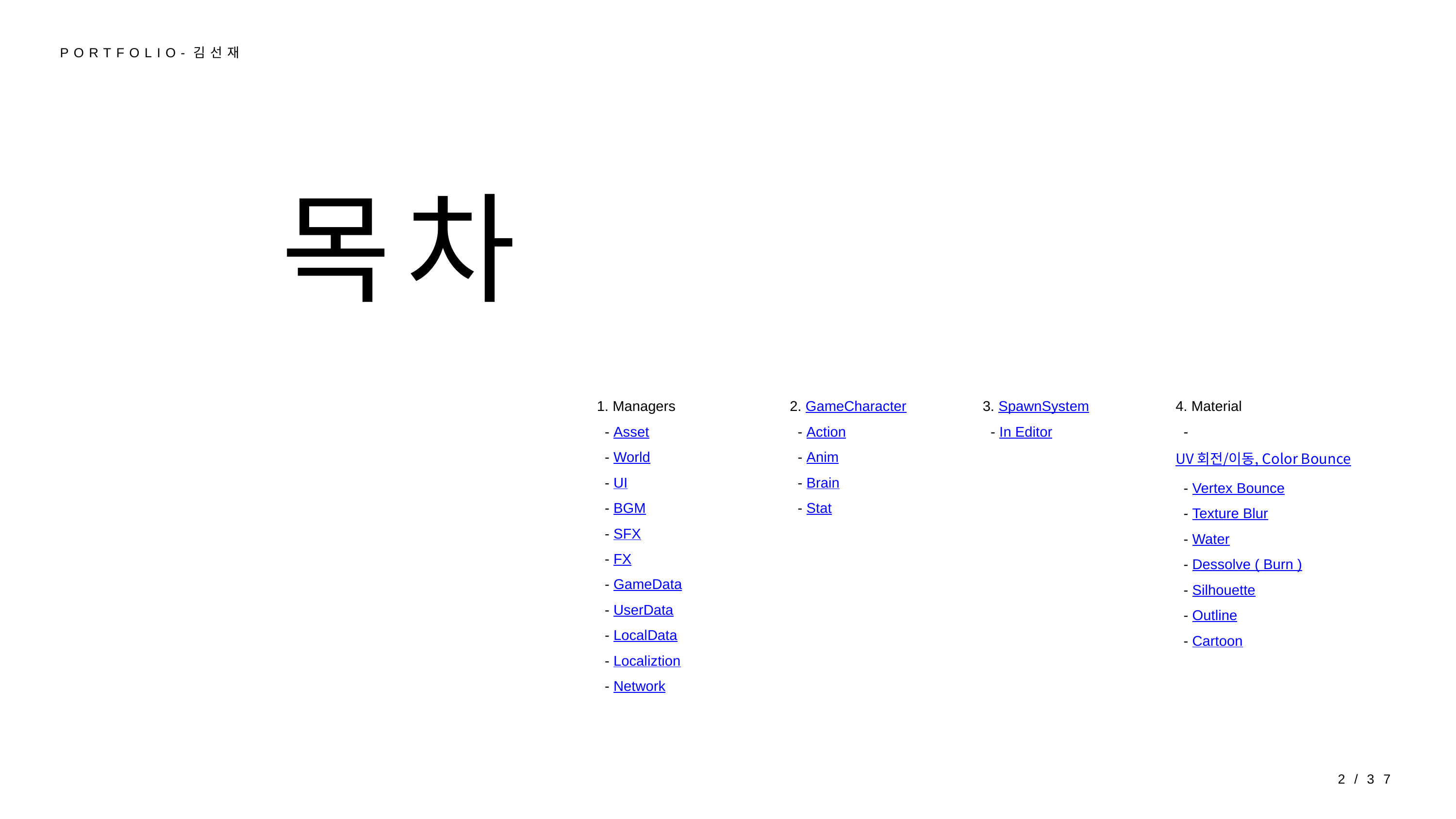

PORTFOLIO-김선재
목차
1. Managers
  - Asset
  - World
  - UI
  - BGM
  - SFX
  - FX
  - GameData
  - UserData
  - LocalData
  - Localiztion
  - Network
2. GameCharacter
  - Action
  - Anim
  - Brain
  - Stat
3. SpawnSystem
  - In Editor
4. Material
  - UV 회전/이동, Color Bounce
  - Vertex Bounce
  - Texture Blur
  - Water
  - Dessolve ( Burn )
  - Silhouette
  - Outline
  - Cartoon

2/37